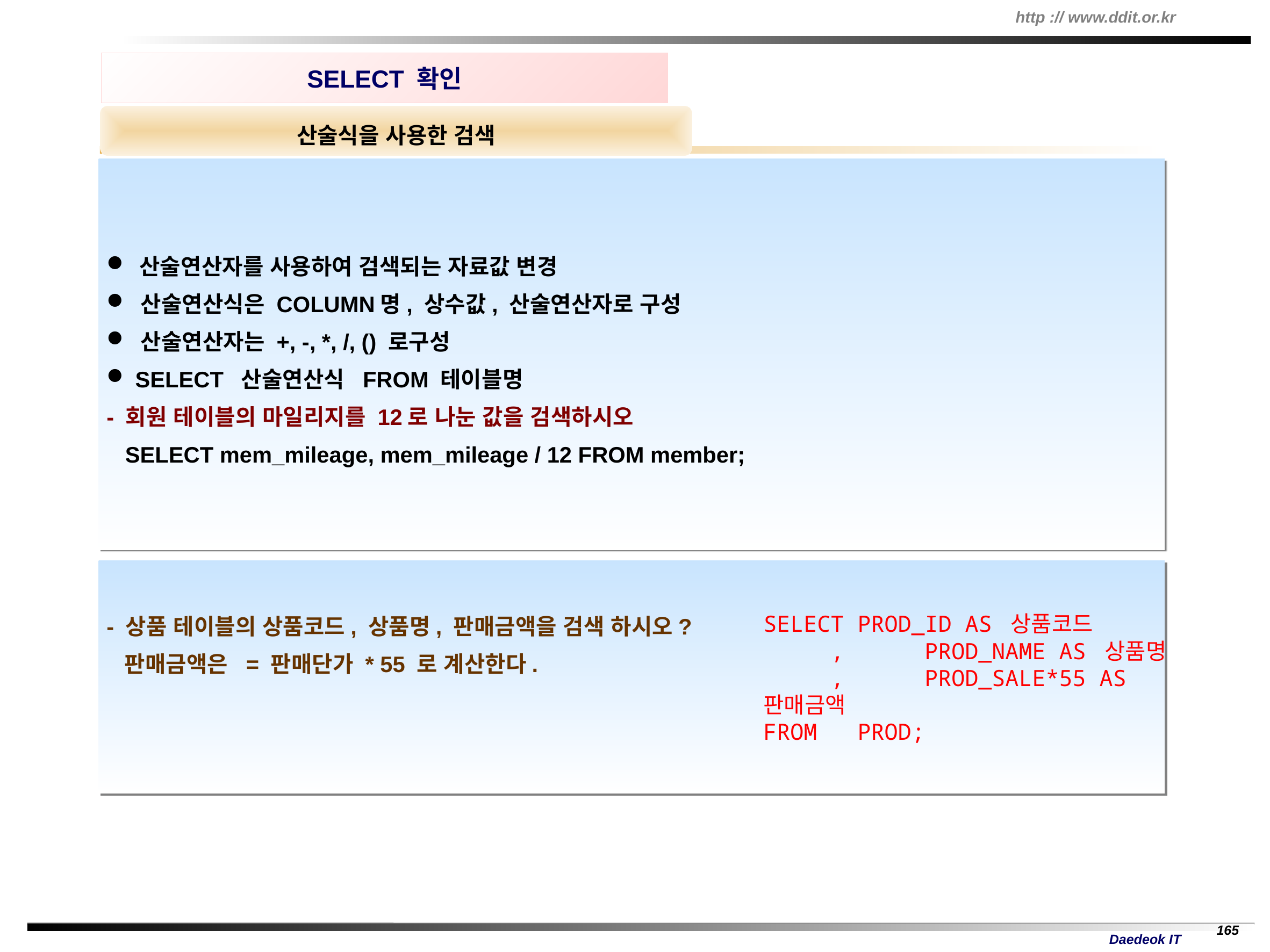

SELECT 확인
산술식을 사용한 검색

 산술연산자를 사용하여 검색되는 자료값 변경
 산술연산식은 COLUMN명, 상수값, 산술연산자로 구성
 산술연산자는 +, -, *, /, () 로구성
 SELECT  산술연산식  FROM 테이블명
- 회원 테이블의 마일리지를 12로 나눈 값을 검색하시오
   SELECT mem_mileage, mem_mileage / 12 FROM member;
- 상품 테이블의 상품코드, 상품명, 판매금액을 검색 하시오?
  판매금액은  = 판매단가 * 55 로 계산한다.

SELECT PROD_ID AS 상품코드
     ,	PROD_NAME AS 상품명
     ,	PROD_SALE*55 AS 판매금액
FROM   PROD;